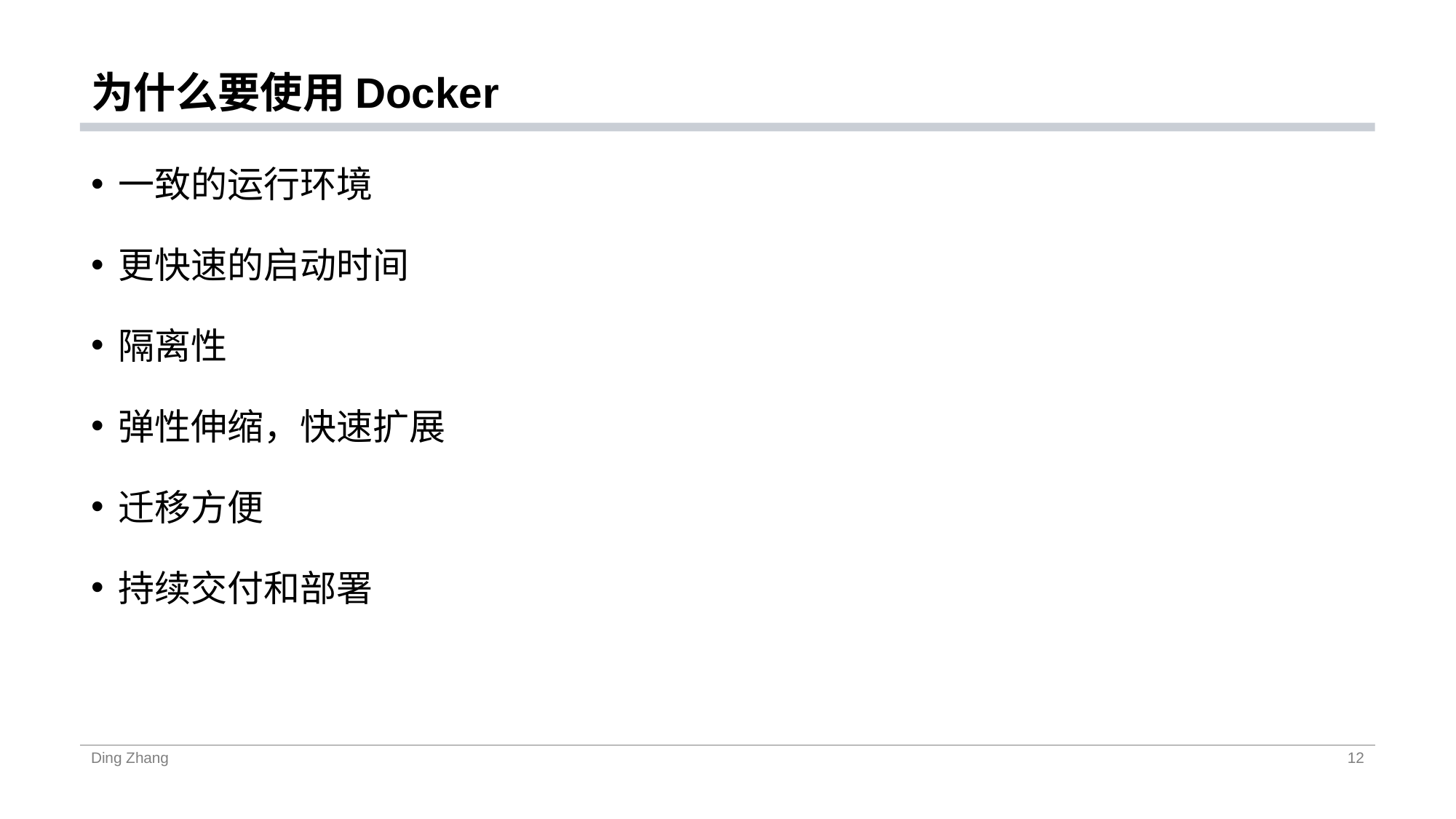

# 为什么要使用Docker
一致的运行环境
更快速的启动时间
隔离性
弹性伸缩，快速扩展
迁移方便
持续交付和部署

Ding Zhang
12